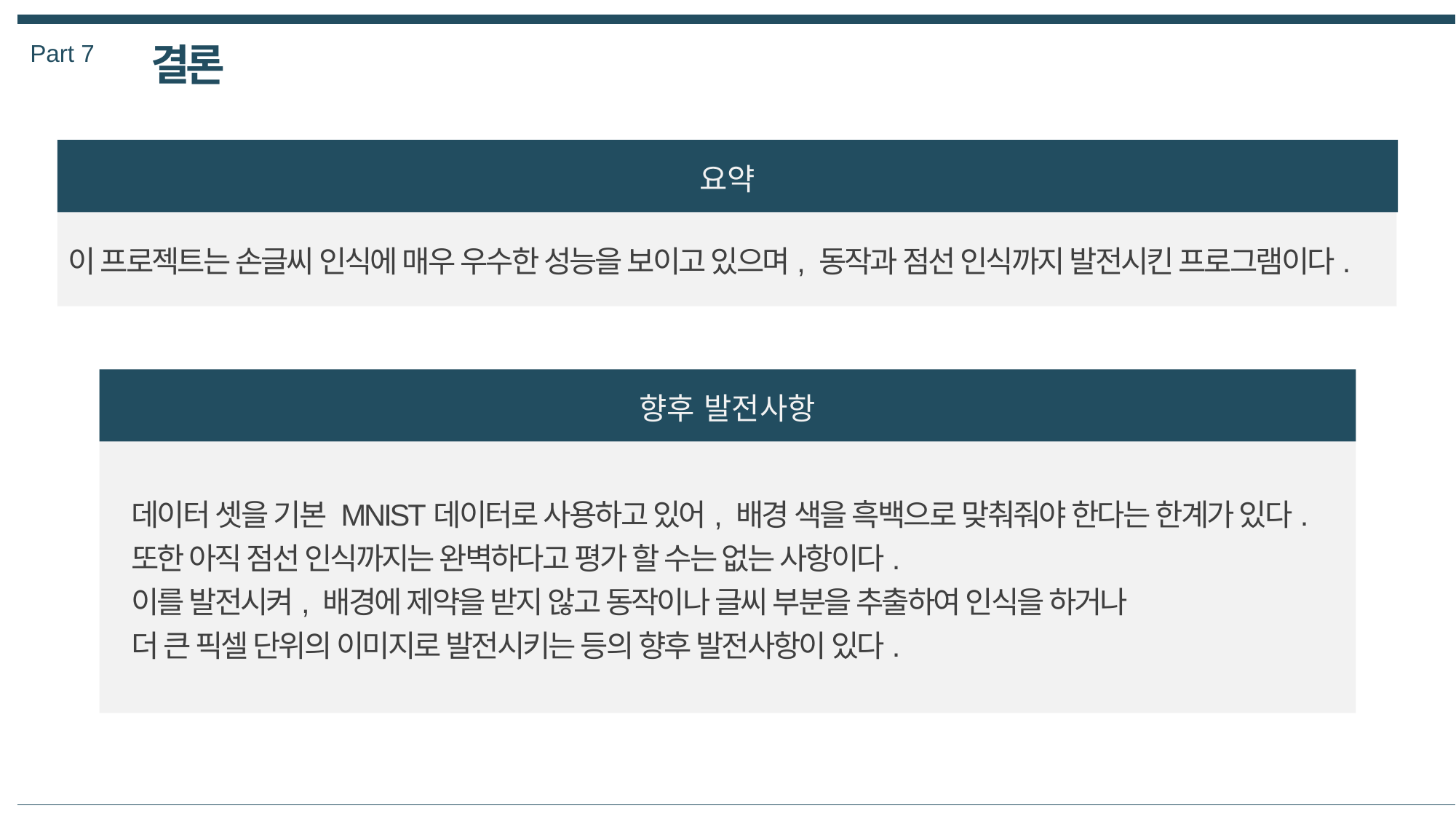

Part 7
결론

요약
이 프로젝트는 손글씨 인식에 매우 우수한 성능을 보이고 있으며, 동작과 점선 인식까지 발전시킨 프로그램이다.

향후 발전사항
데이터 셋을 기본 MNIST데이터로 사용하고 있어, 배경 색을 흑백으로 맞춰줘야 한다는 한계가 있다.  또한 아직 점선 인식까지는 완벽하다고 평가 할 수는 없는 사항이다.
이를 발전시켜, 배경에 제약을 받지 않고 동작이나 글씨 부분을 추출하여 인식을 하거나
더 큰 픽셀 단위의 이미지로 발전시키는 등의 향후 발전사항이 있다.